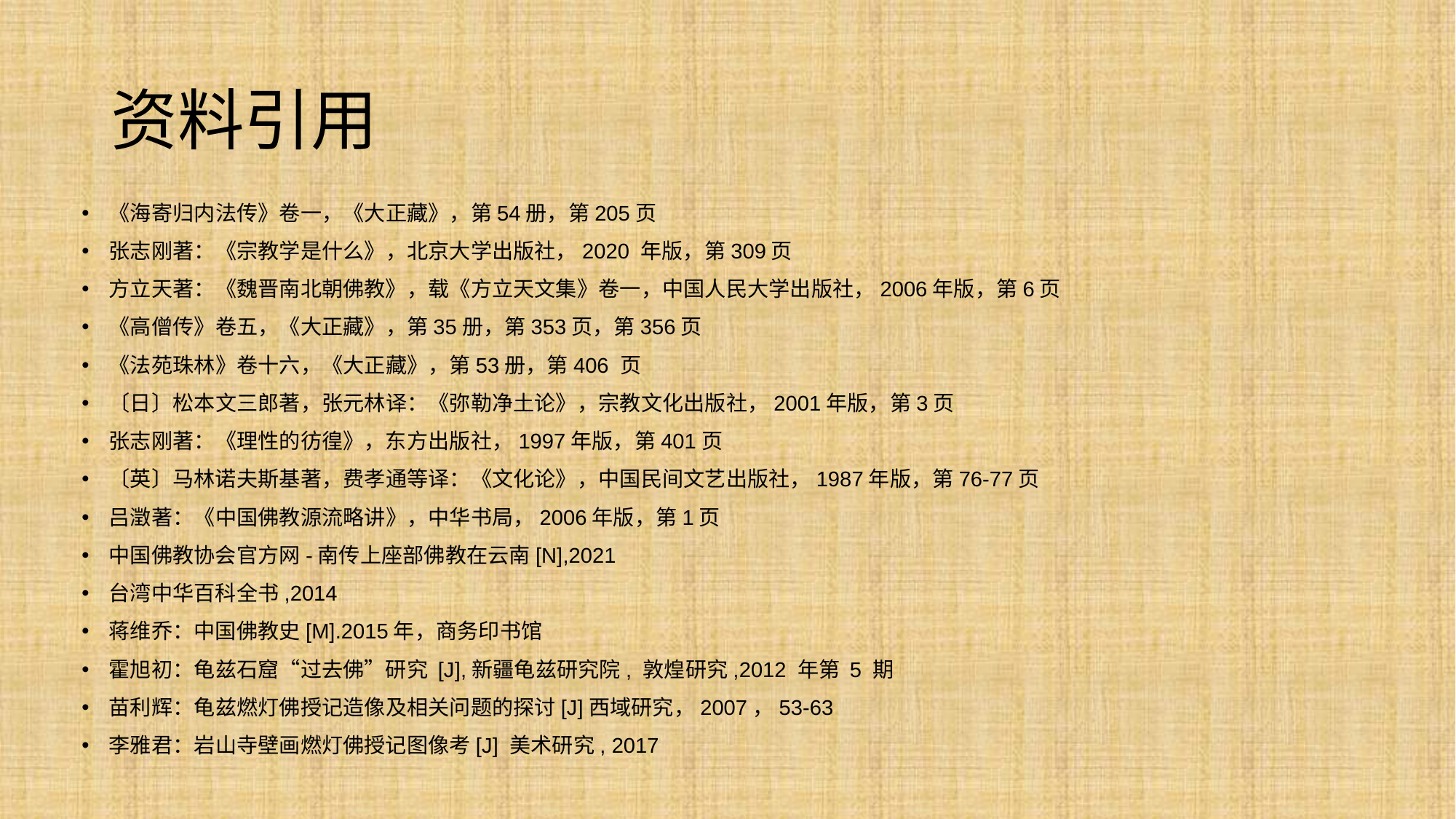

# 资料引用
《海寄归内法传》卷一，《大正藏》，第54册，第205页
张志刚著：《宗教学是什么》，北京大学出版社，2020 年版，第309页
方立天著：《魏晋南北朝佛教》，载《方立天文集》卷一，中国人民大学出版社，2006年版，第6页
《高僧传》卷五，《大正藏》，第35册，第353页，第356页
《法苑珠林》卷十六，《大正藏》，第53册，第406 页
〔日〕松本文三郎著，张元林译：《弥勒净土论》，宗教文化出版社，2001年版，第3页
张志刚著：《理性的彷徨》，东方出版社，1997年版，第401页
〔英〕马林诺夫斯基著，费孝通等译：《文化论》，中国民间文艺出版社，1987年版，第76-77页
吕澂著：《中国佛教源流略讲》，中华书局，2006年版，第1页
中国佛教协会官方网-南传上座部佛教在云南[N],2021
台湾中华百科全书,2014
蒋维乔：中国佛教史[M].2015年，商务印书馆
霍旭初：龟兹石窟“过去佛”研究 [J],新疆龟兹研究院, 敦煌研究,2012 年第 5 期
苗利辉：龟兹燃灯佛授记造像及相关问题的探讨[J]西域研究，2007，53-63
李雅君：岩山寺壁画燃灯佛授记图像考[J] 美术研究, 2017